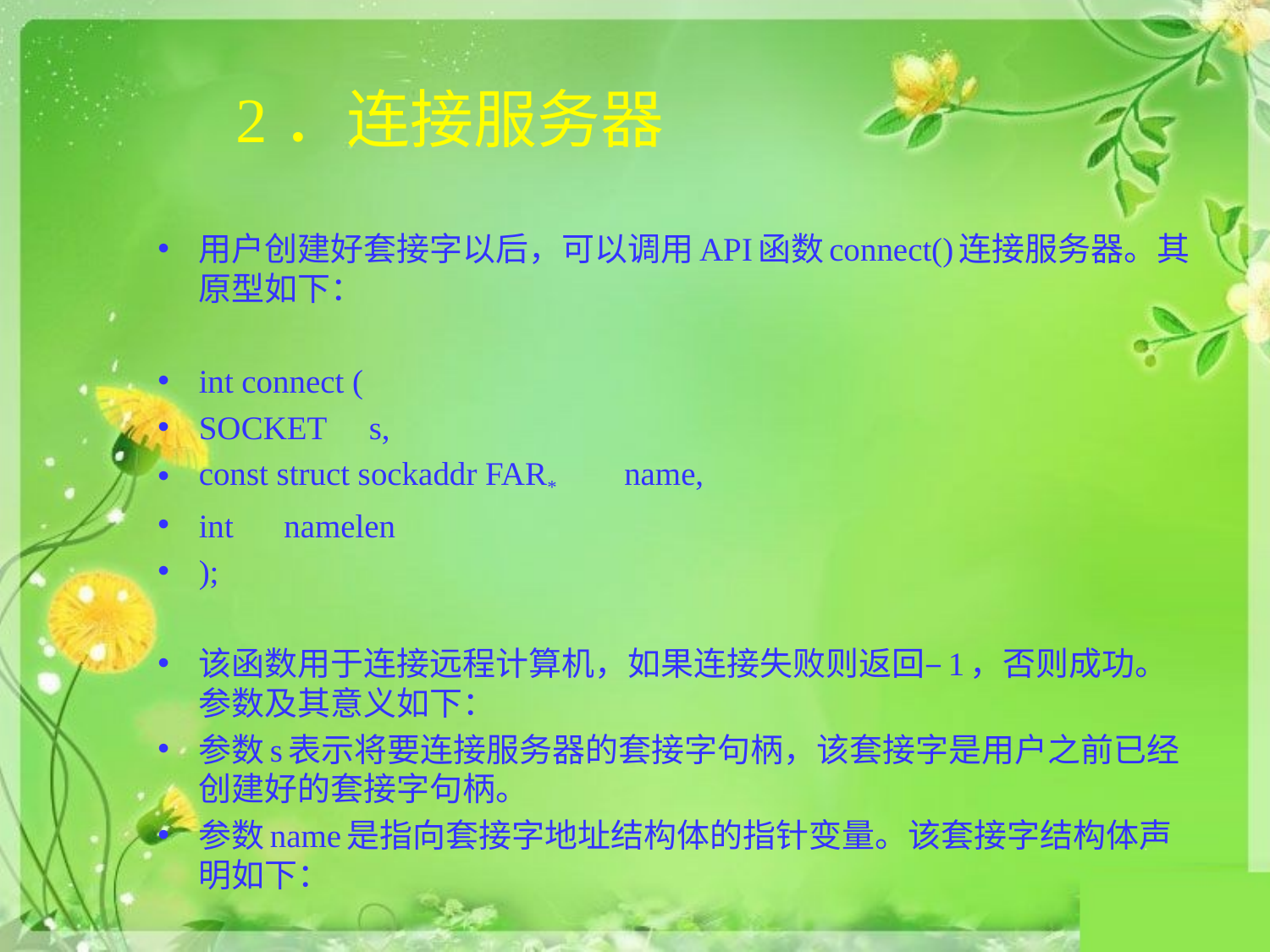

# 2．连接服务器
用户创建好套接字以后，可以调用API函数connect()连接服务器。其原型如下：

int connect (
SOCKET			s,
const struct sockaddr FAR*	name,
int				namelen
);

该函数用于连接远程计算机，如果连接失败则返回–1，否则成功。参数及其意义如下：
参数s表示将要连接服务器的套接字句柄，该套接字是用户之前已经创建好的套接字句柄。
参数name是指向套接字地址结构体的指针变量。该套接字结构体声明如下：